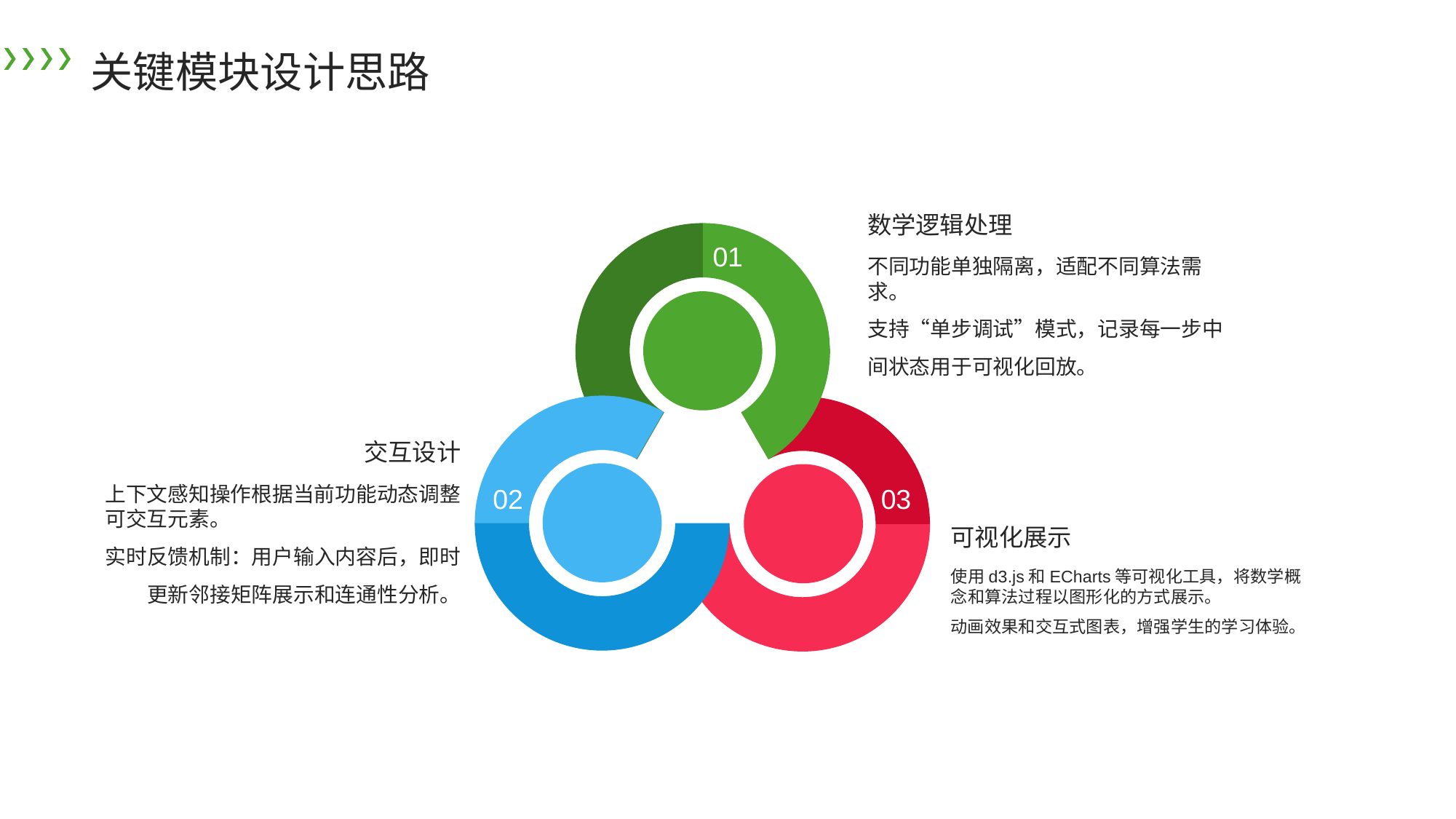

关键模块设计思路
数学逻辑处理

01
不同功能单独隔离，适配不同算法需求。
支持“单步调试”模式，记录每一步中间状态用于可视化回放。

交互设计

02
03
可视化展示
上下文感知操作根据当前功能动态调整可交互元素。
实时反馈机制：用户输入内容后，即时更新邻接矩阵展示和连通性分析。

使用d3.js和ECharts等可视化工具，将数学概念和算法过程以图形化的方式展示。
动画效果和交互式图表，增强学生的学习体验。